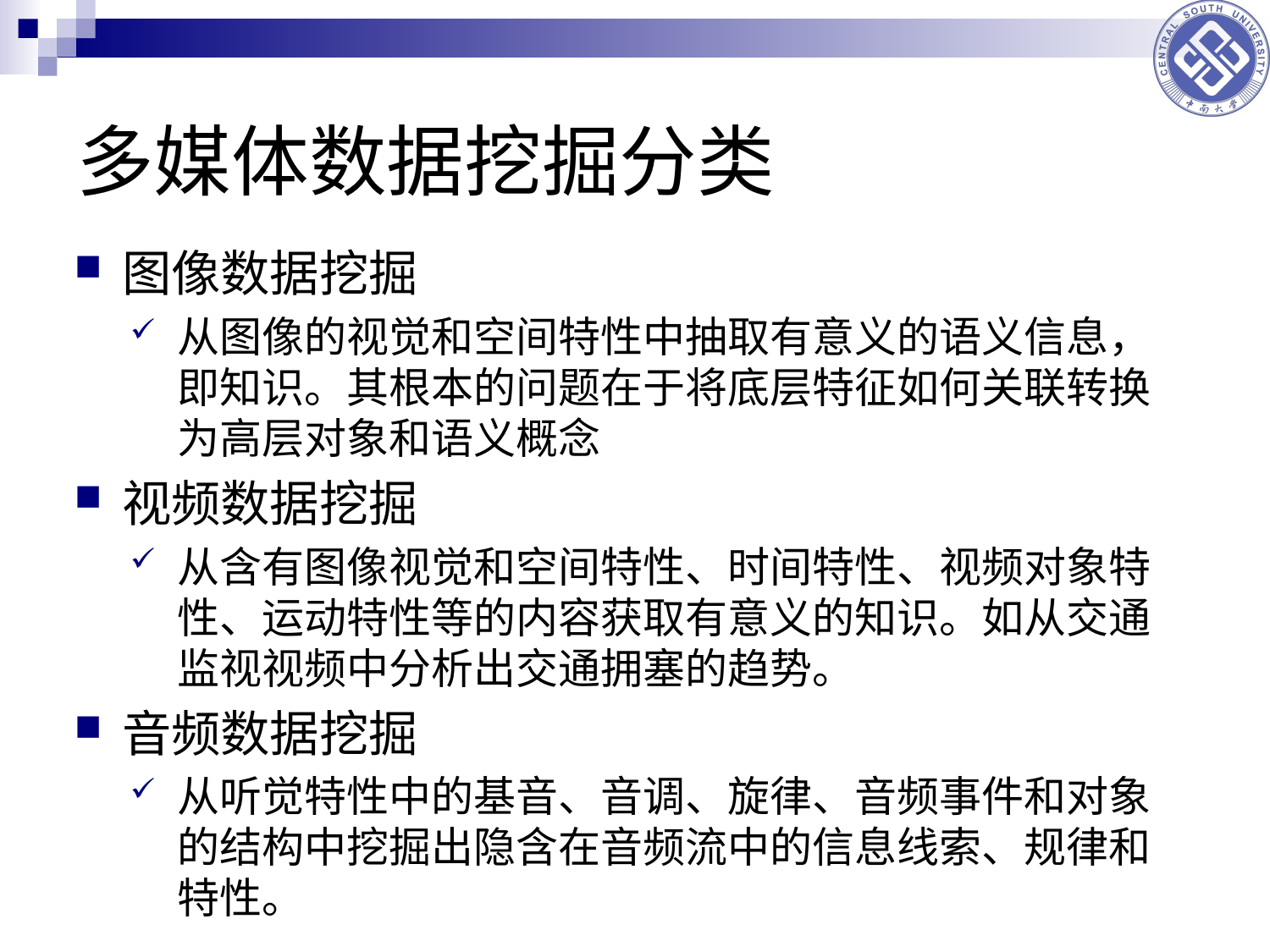

# 多媒体数据挖掘分类
图像数据挖掘
从图像的视觉和空间特性中抽取有意义的语义信息，即知识。其根本的问题在于将底层特征如何关联转换为高层对象和语义概念
视频数据挖掘
从含有图像视觉和空间特性、时间特性、视频对象特性、运动特性等的内容获取有意义的知识。如从交通监视视频中分析出交通拥塞的趋势。
音频数据挖掘
从听觉特性中的基音、音调、旋律、音频事件和对象的结构中挖掘出隐含在音频流中的信息线索、规律和特性。